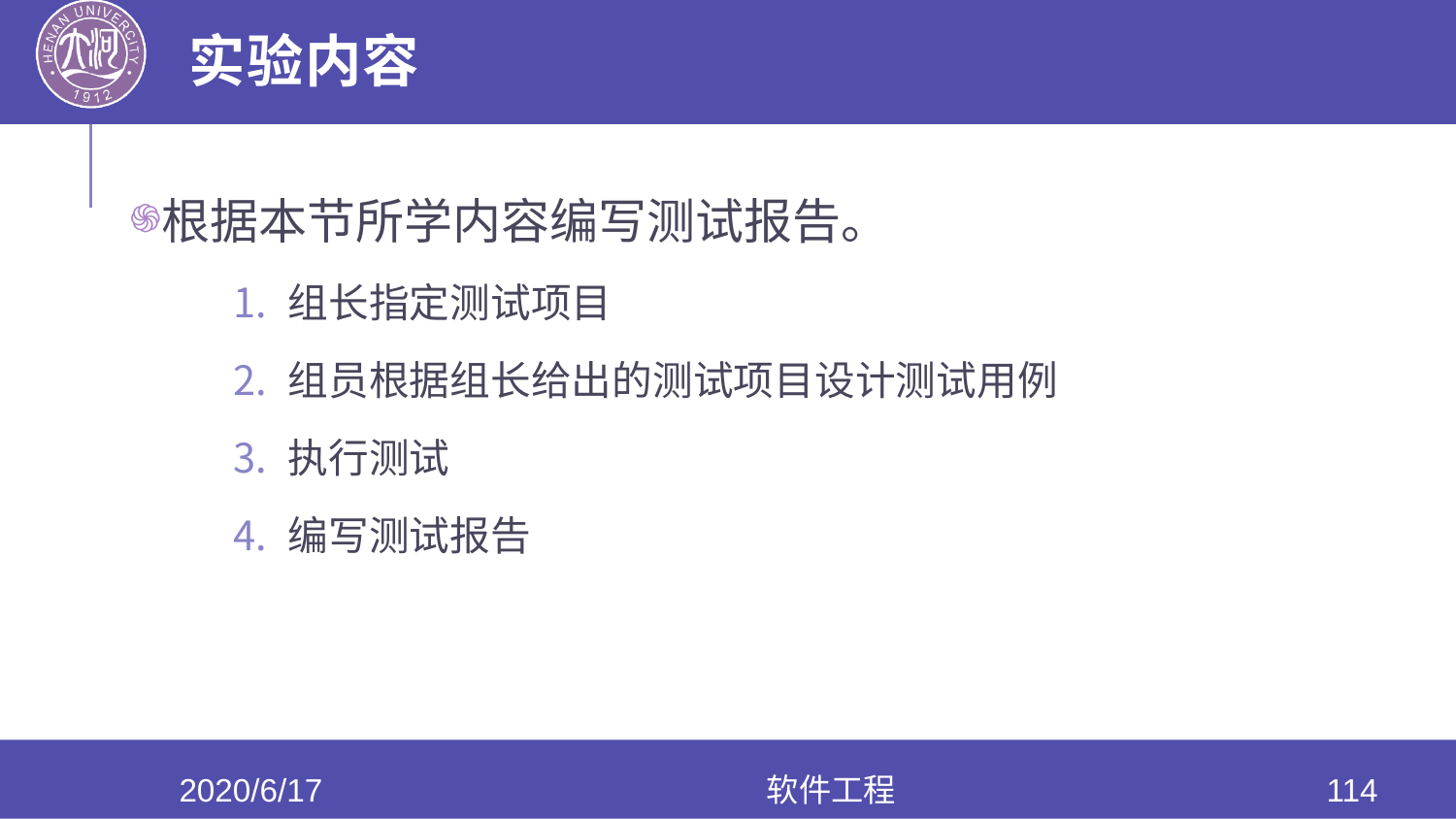

# 实验内容
根据本节所学内容编写测试报告。
组长指定测试项目
组员根据组长给出的测试项目设计测试用例
执行测试
编写测试报告

2020/6/17
软件工程
114